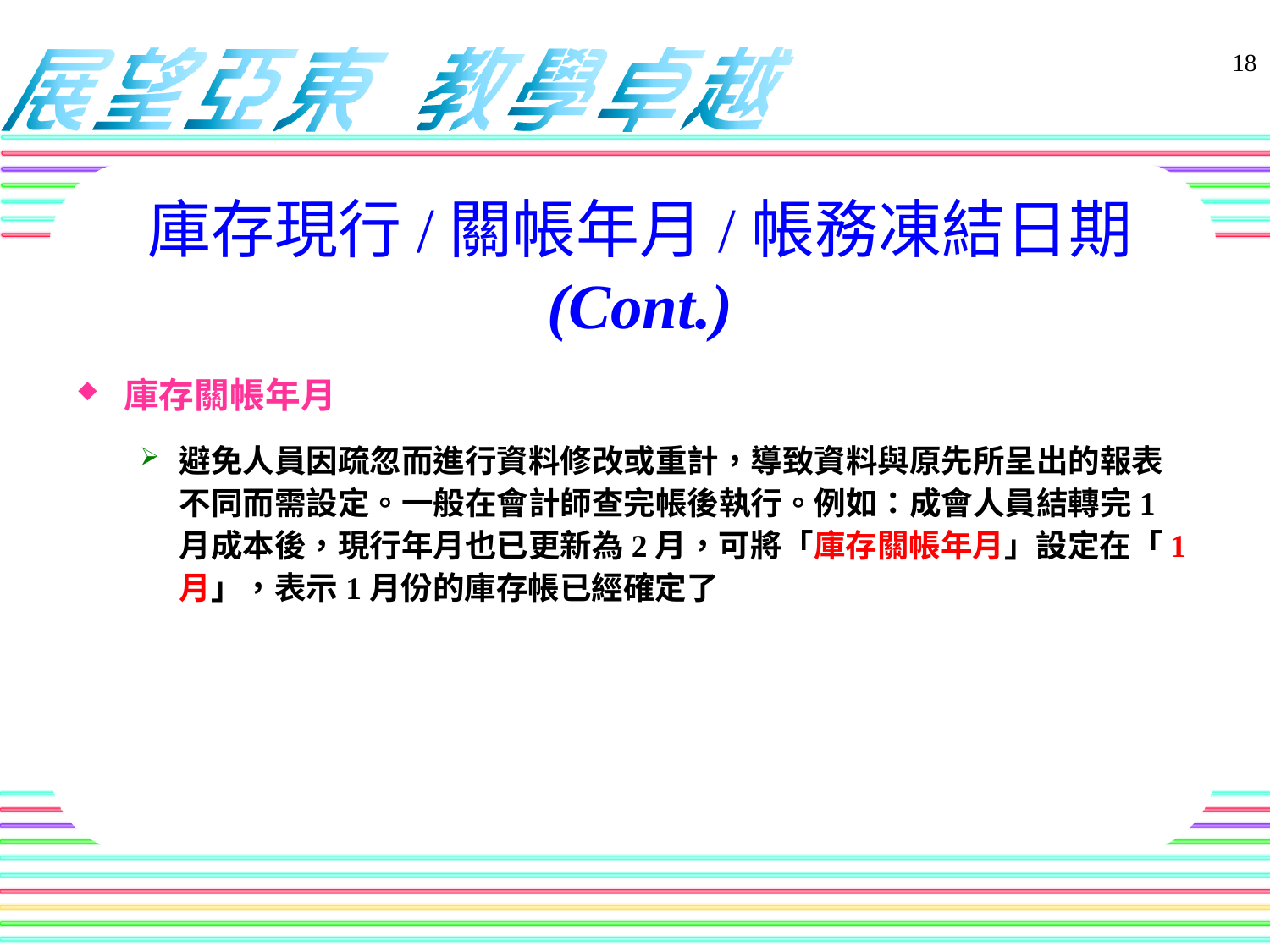

庫存關帳年月
避免人員因疏忽而進行資料修改或重計，導致資料與原先所呈出的報表不同而需設定。一般在會計師查完帳後執行。例如：成會人員結轉完1月成本後，現行年月也已更新為2月，可將「庫存關帳年月」設定在「1月」，表示1月份的庫存帳已經確定了
18
庫存現行/關帳年月/帳務凍結日期 (Cont.)